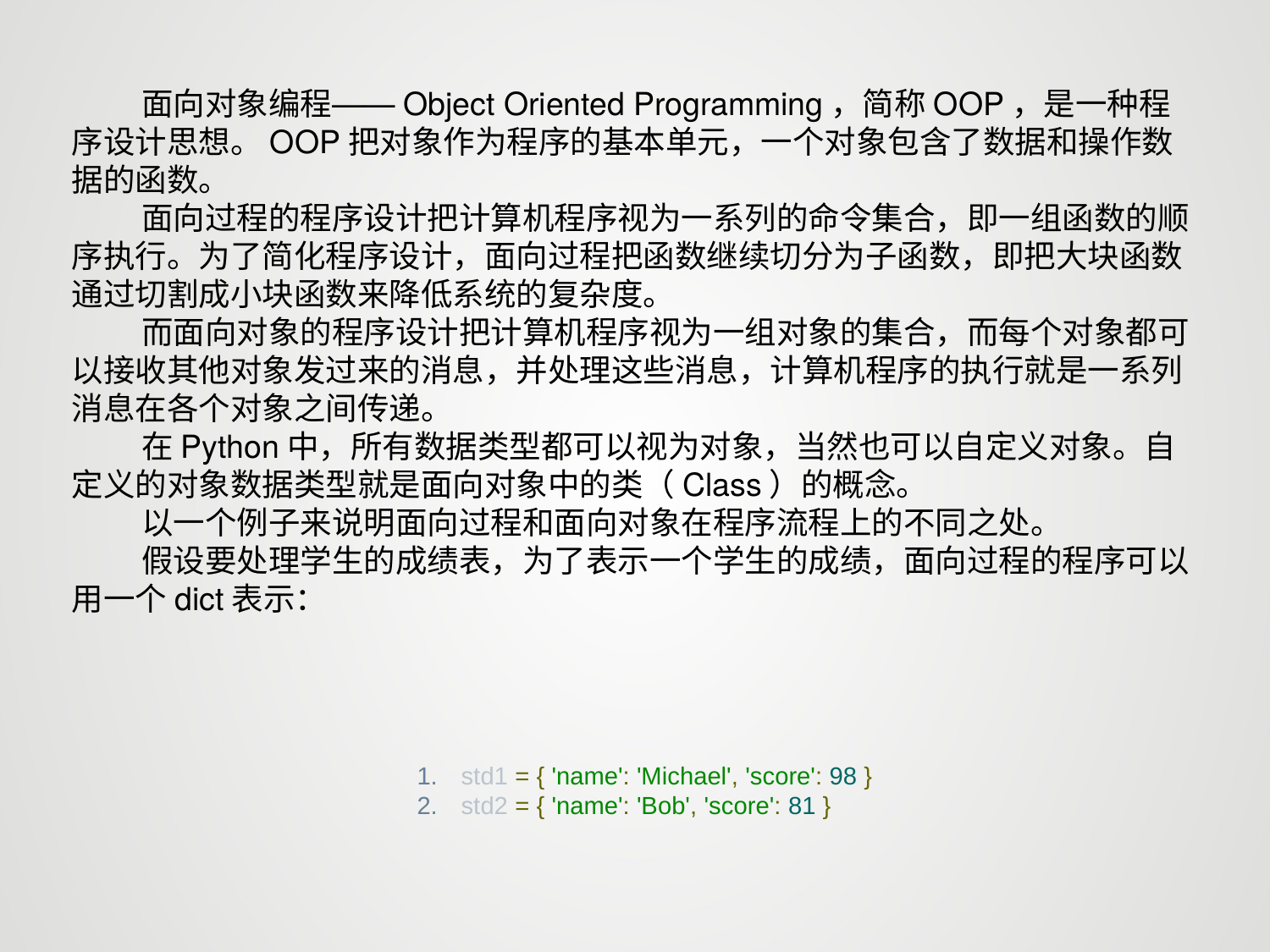

面向对象编程——Object Oriented Programming，简称OOP，是一种程序设计思想。OOP把对象作为程序的基本单元，一个对象包含了数据和操作数据的函数。
       面向过程的程序设计把计算机程序视为一系列的命令集合，即一组函数的顺序执行。为了简化程序设计，面向过程把函数继续切分为子函数，即把大块函数通过切割成小块函数来降低系统的复杂度。
       而面向对象的程序设计把计算机程序视为一组对象的集合，而每个对象都可以接收其他对象发过来的消息，并处理这些消息，计算机程序的执行就是一系列消息在各个对象之间传递。
       在Python中，所有数据类型都可以视为对象，当然也可以自定义对象。自定义的对象数据类型就是面向对象中的类（Class）的概念。
       以一个例子来说明面向过程和面向对象在程序流程上的不同之处。
       假设要处理学生的成绩表，为了表示一个学生的成绩，面向过程的程序可以用一个dict表示：
std1 = { 'name': 'Michael', 'score': 98 }
std2 = { 'name': 'Bob', 'score': 81 }